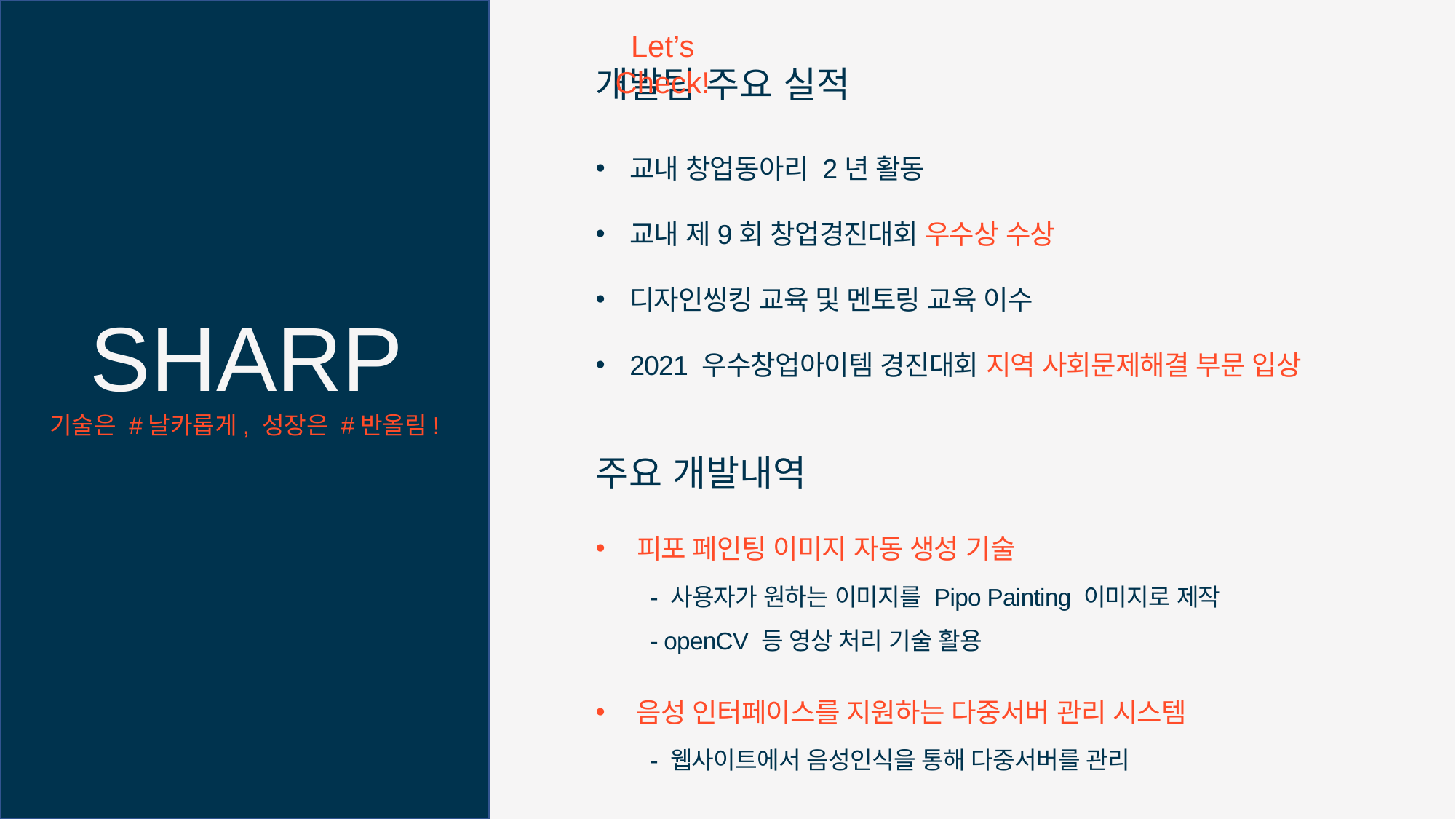

Let’s Check!
개발팀 주요 실적
교내 창업동아리 2년 활동
교내 제9회 창업경진대회 우수상 수상
디자인씽킹 교육 및 멘토링 교육 이수
2021 우수창업아이템 경진대회 지역 사회문제해결 부문 입상
SHARP
기술은 #날카롭게, 성장은 #반올림!
주요 개발내역
피포 페인팅 이미지 자동 생성 기술
- 사용자가 원하는 이미지를 Pipo Painting 이미지로 제작
- openCV 등 영상 처리 기술 활용
음성 인터페이스를 지원하는 다중서버 관리 시스템
- 웹사이트에서 음성인식을 통해 다중서버를 관리